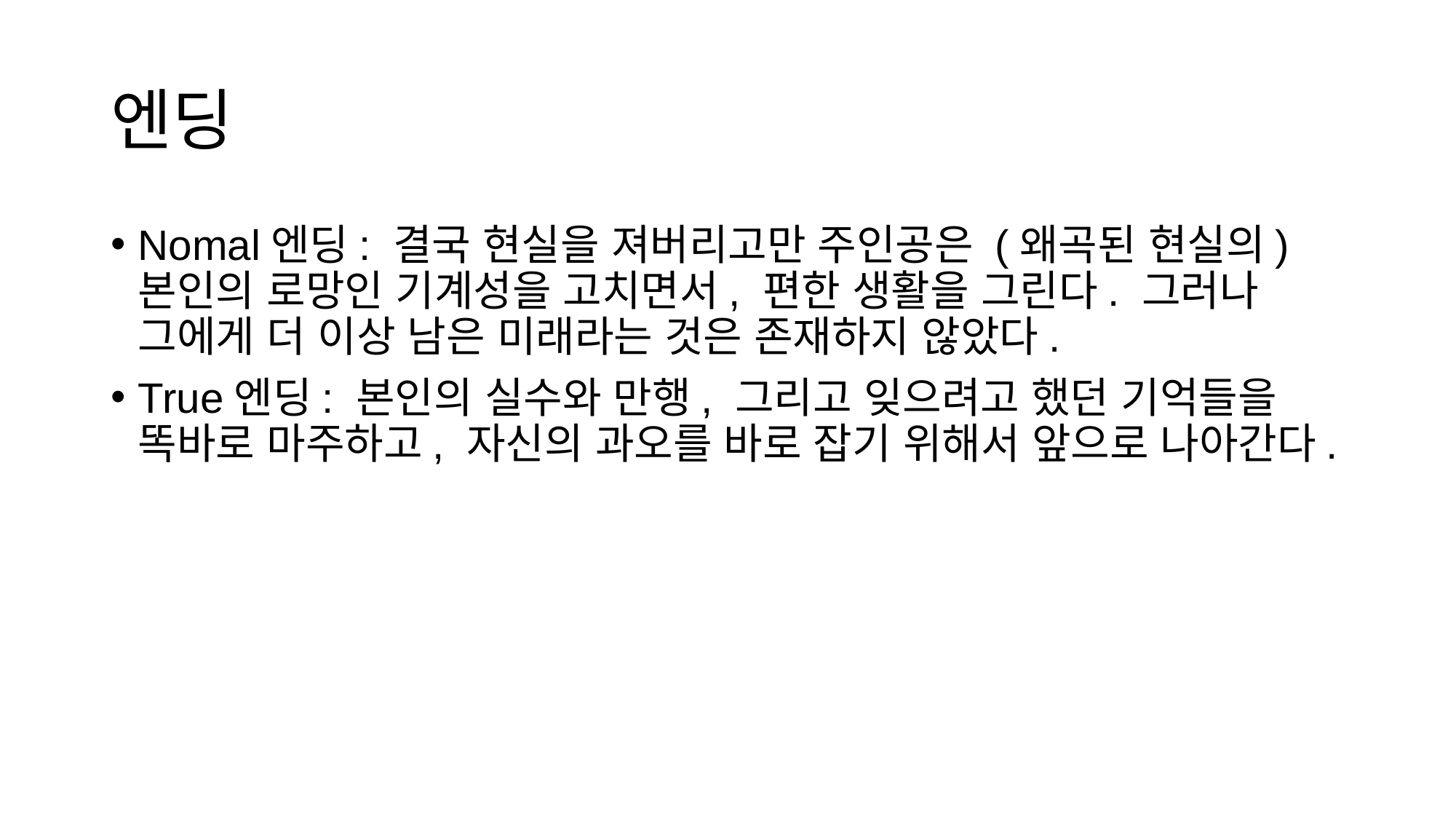

# 엔딩
Nomal엔딩: 결국 현실을 져버리고만 주인공은 (왜곡된 현실의)본인의 로망인 기계성을 고치면서, 편한 생활을 그린다. 그러나 그에게 더 이상 남은 미래라는 것은 존재하지 않았다.
True엔딩: 본인의 실수와 만행, 그리고 잊으려고 했던 기억들을 똑바로 마주하고, 자신의 과오를 바로 잡기 위해서 앞으로 나아간다.